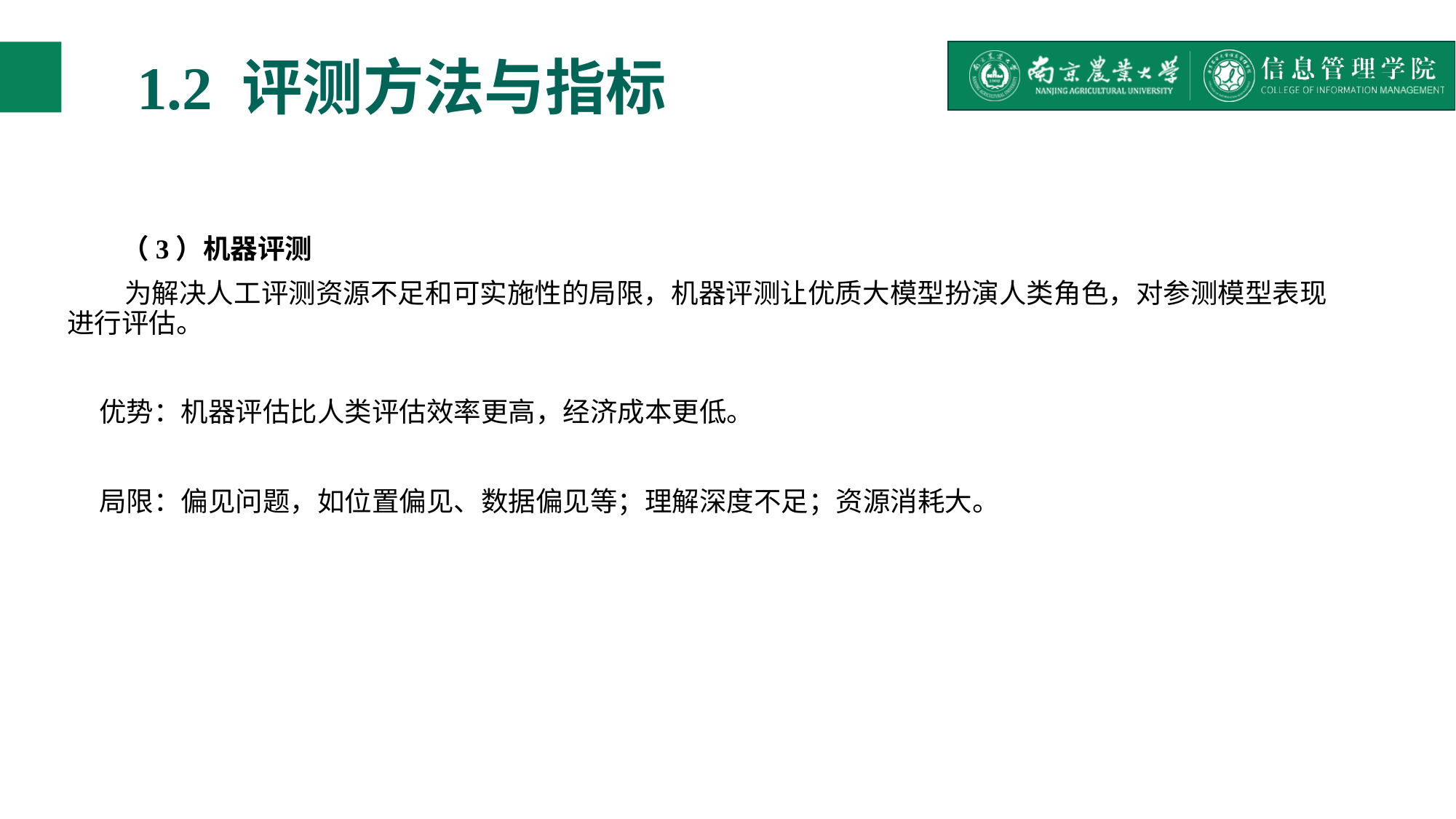

# 1.2 评测方法与指标

（3）机器评测
   为解决人工评测资源不足和可实施性的局限，机器评测让优质大模型扮演人类角色，对参测模型表现进行评估。

优势：机器评估比人类评估效率更高，经济成本更低。

局限：偏见问题，如位置偏见、数据偏见等；理解深度不足；资源消耗大。